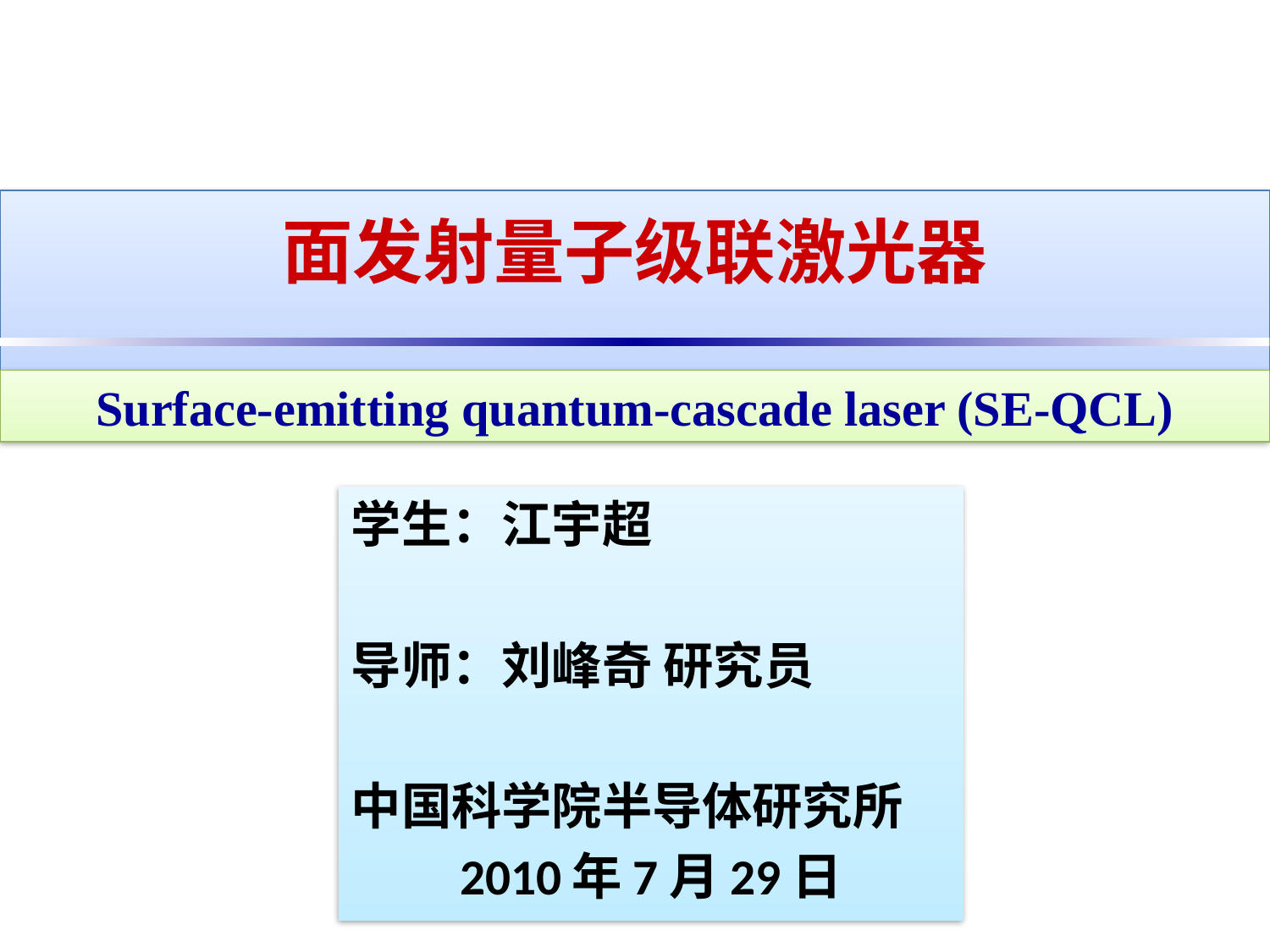

# 面发射量子级联激光器

Surface-emitting quantum-cascade laser (SE-QCL)
学生：江宇超

导师：刘峰奇 研究员

中国科学院半导体研究所
2010年7月29日